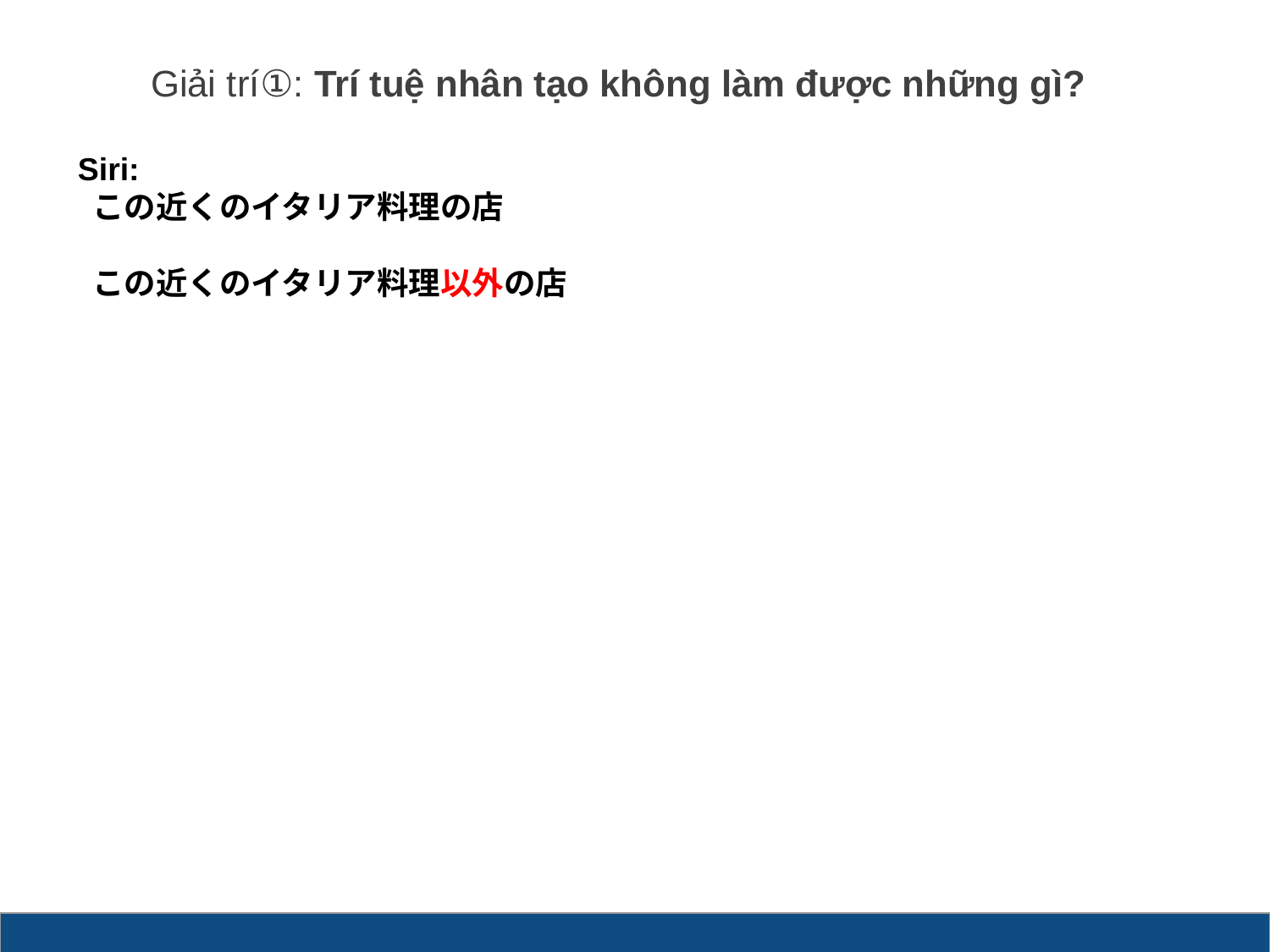

# Giải trí①: Trí tuệ nhân tạo không làm được những gì?
Siri:
 この近くのイタリア料理の店

 この近くのイタリア料理以外の店